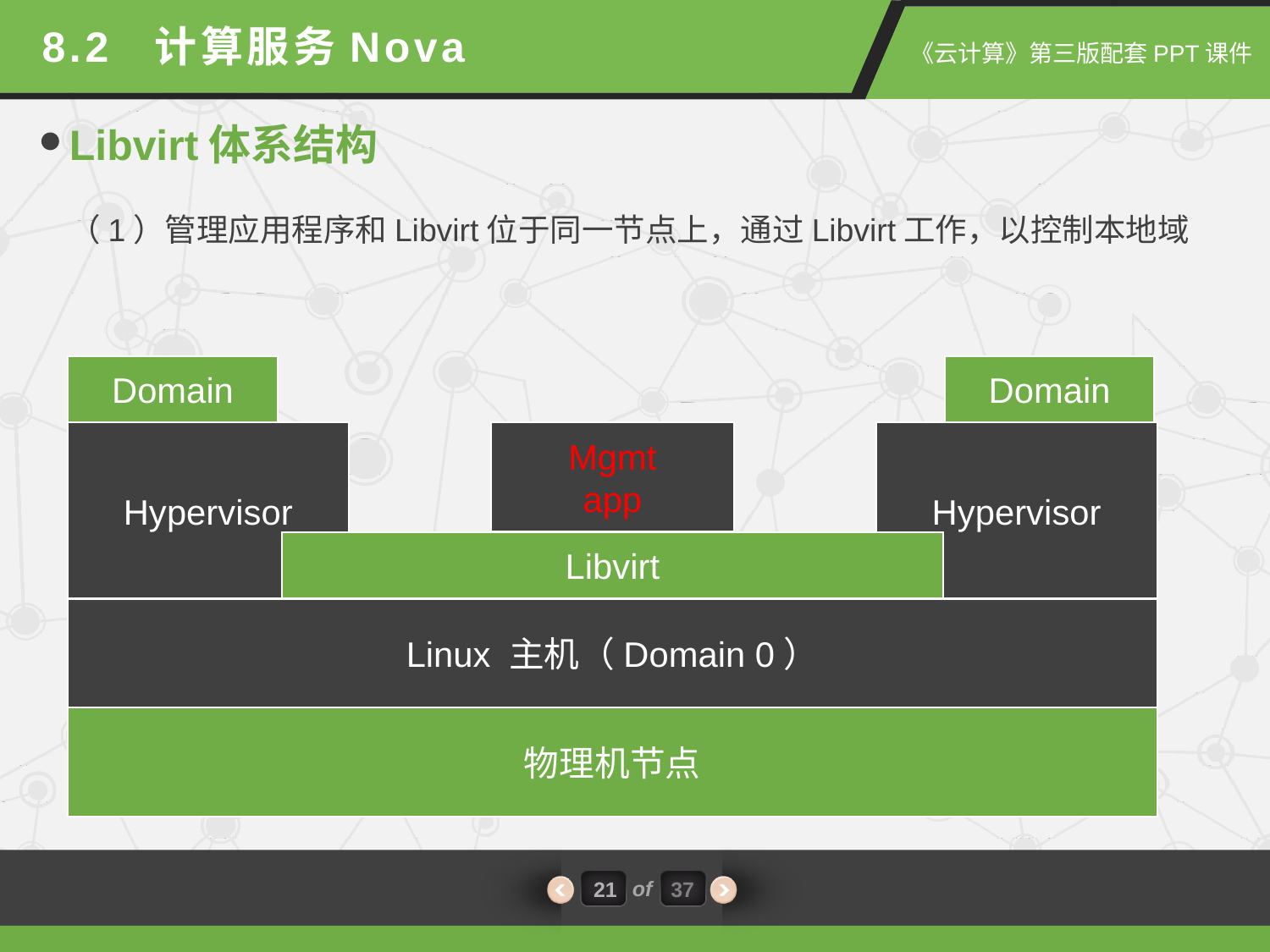

8.2  计算服务Nova
Libvirt体系结构

（1）管理应用程序和Libvirt位于同一节点上，通过Libvirt工作，以控制本地域
Domain
Domain
Hypervisor
Mgmt
app
Hypervisor
Libvirt
Linux 主机（Domain 0）
物理机节点
21